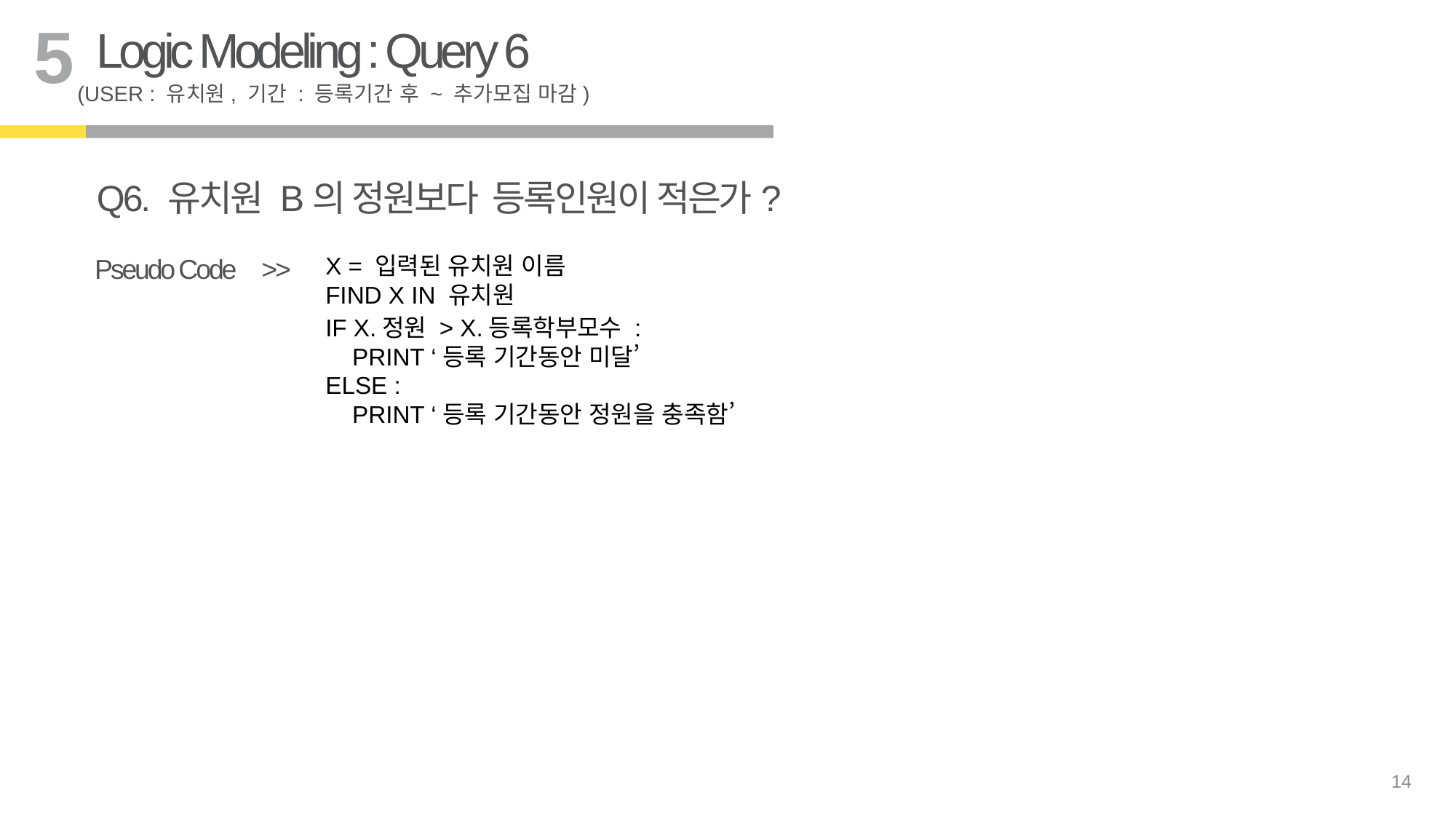

5
Logic Modeling : Query 6
(USER : 유치원, 기간 : 등록기간 후 ~ 추가모집 마감)

Q6. 유치원 B의 정원보다  등록인원이 적은가?

X = 입력된 유치원 이름
FIND X IN 유치원
IF X.정원 > X.등록학부모수 :
    PRINT ‘등록 기간동안 미달’
ELSE :
    PRINT ‘등록 기간동안 정원을 충족함’

Pseudo Code
>>
14